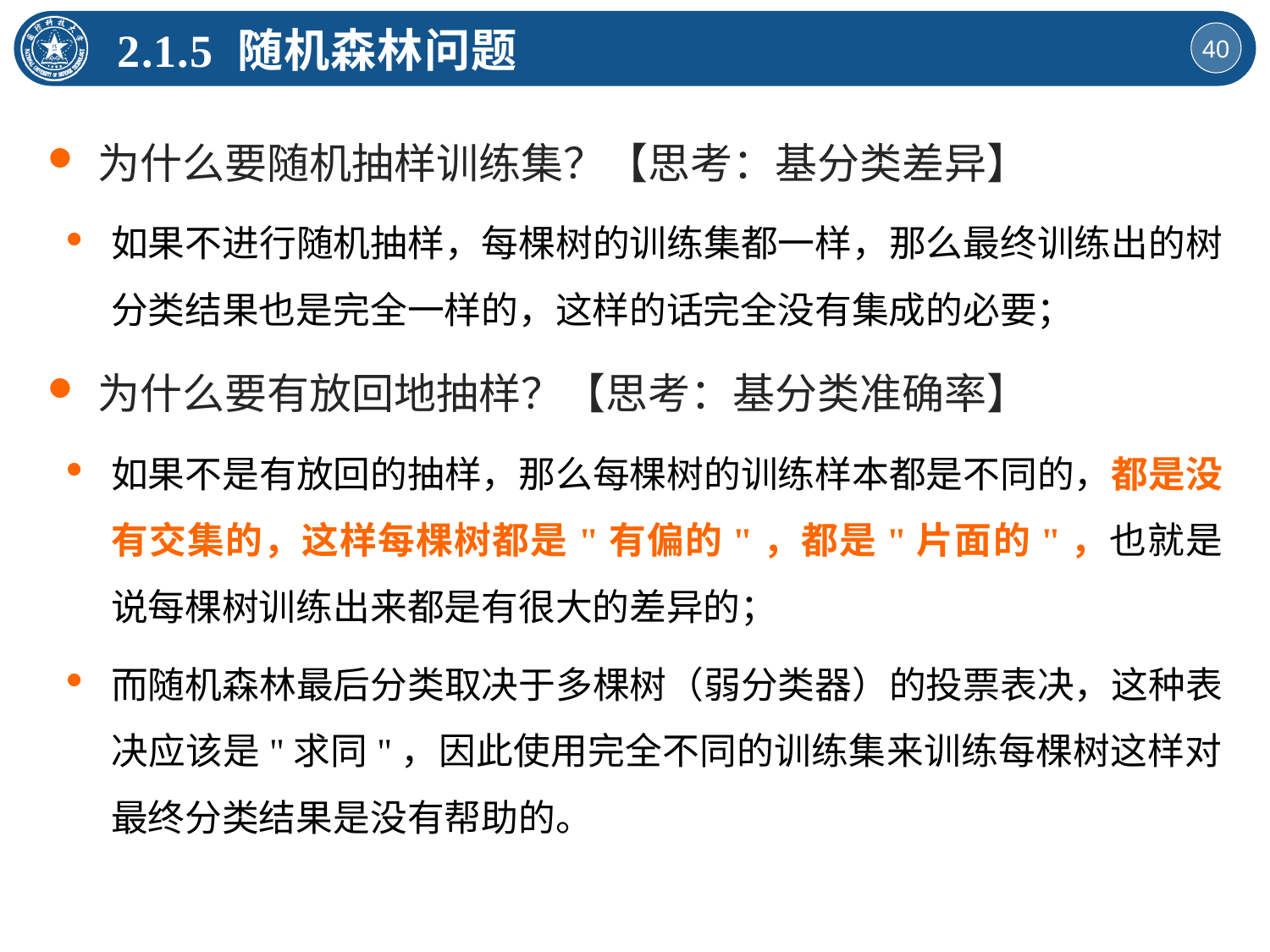

2.1.5 随机森林问题
为什么要随机抽样训练集？【思考：基分类差异】
如果不进行随机抽样，每棵树的训练集都一样，那么最终训练出的树分类结果也是完全一样的，这样的话完全没有集成的必要；
为什么要有放回地抽样？【思考：基分类准确率】
如果不是有放回的抽样，那么每棵树的训练样本都是不同的，都是没有交集的，这样每棵树都是"有偏的"，都是"片面的"，也就是说每棵树训练出来都是有很大的差异的；
而随机森林最后分类取决于多棵树（弱分类器）的投票表决，这种表决应该是"求同"，因此使用完全不同的训练集来训练每棵树这样对最终分类结果是没有帮助的。